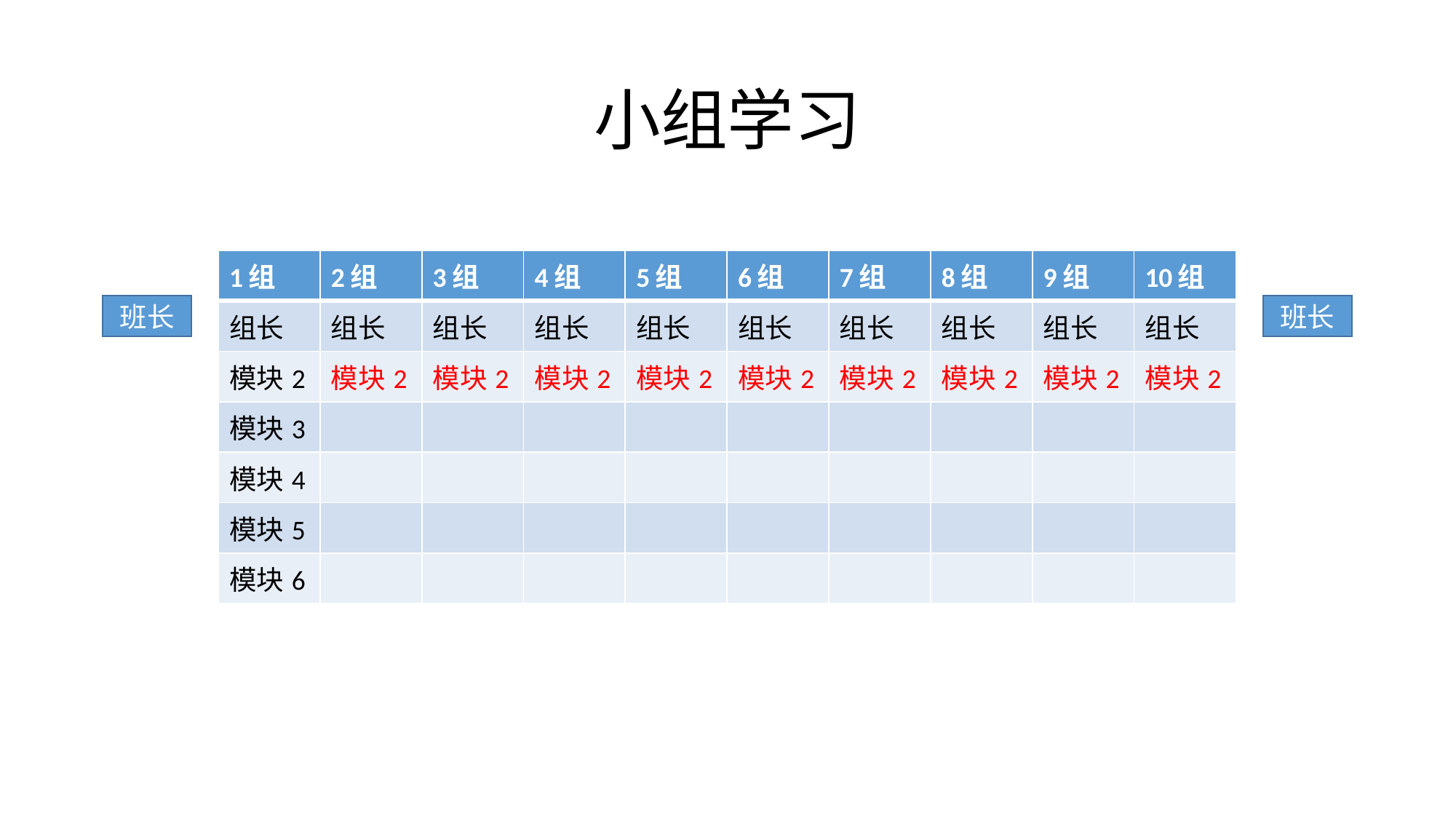

# 小组学习
| 1组 | 2组 | 3组 | 4组 | 5组 | 6组 | 7组 | 8组 | 9组 | 10组 |
| --- | --- | --- | --- | --- | --- | --- | --- | --- | --- |
| 组长 | 组长 | 组长 | 组长 | 组长 | 组长 | 组长 | 组长 | 组长 | 组长 |
| 模块2 | 模块2 | 模块2 | 模块2 | 模块2 | 模块2 | 模块2 | 模块2 | 模块2 | 模块2 |
| 模块3 |  |  |  |  |  |  |  |  |  |
| 模块4 |  |  |  |  |  |  |  |  |  |
| 模块5 |  |  |  |  |  |  |  |  |  |
| 模块6 |  |  |  |  |  |  |  |  |  |
班长
班长